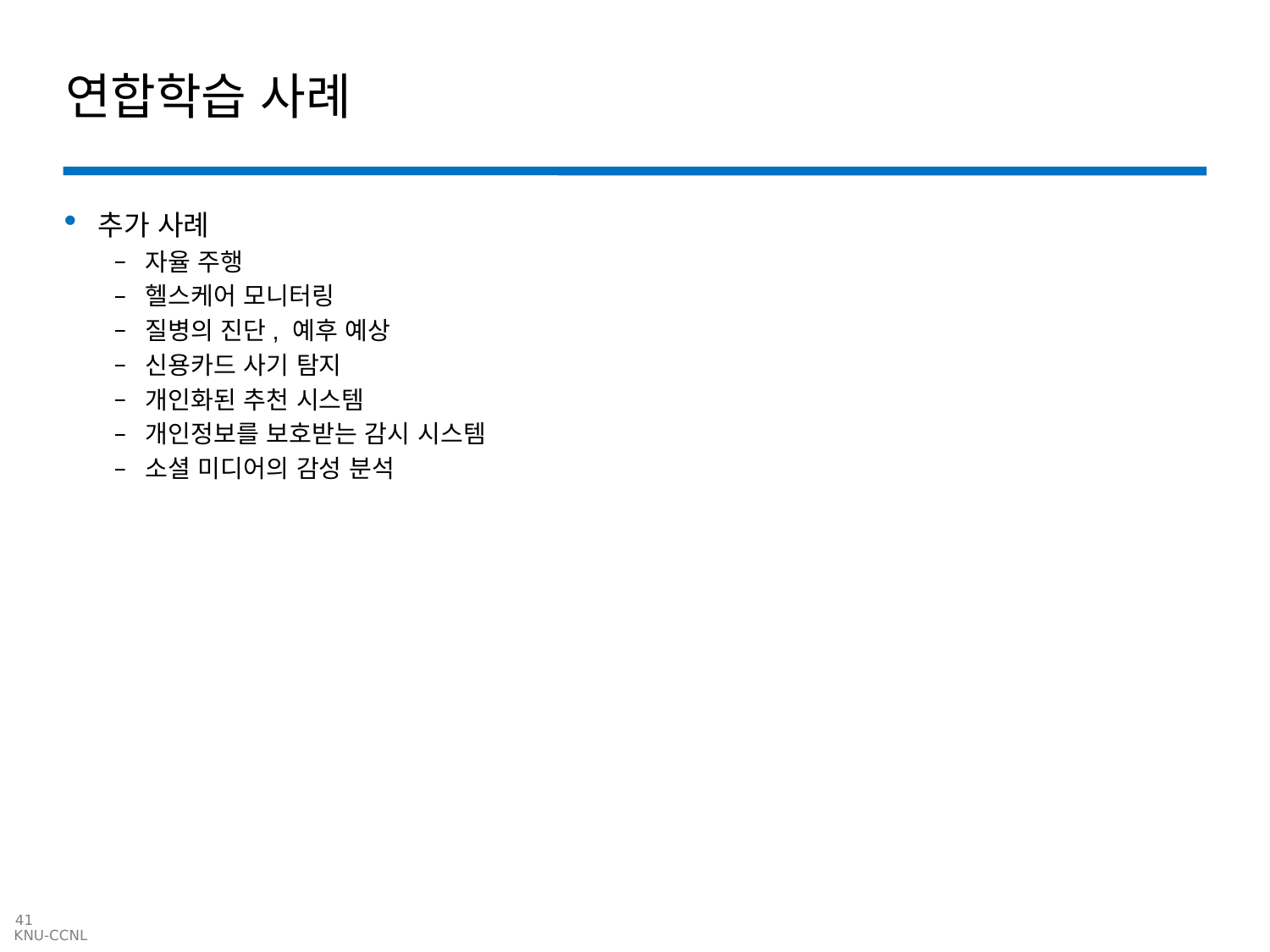

# 연합학습 사례
추가 사례
자율 주행
헬스케어 모니터링
질병의 진단, 예후 예상
신용카드 사기 탐지
개인화된 추천 시스템
개인정보를 보호받는 감시 시스템
소셜 미디어의 감성 분석